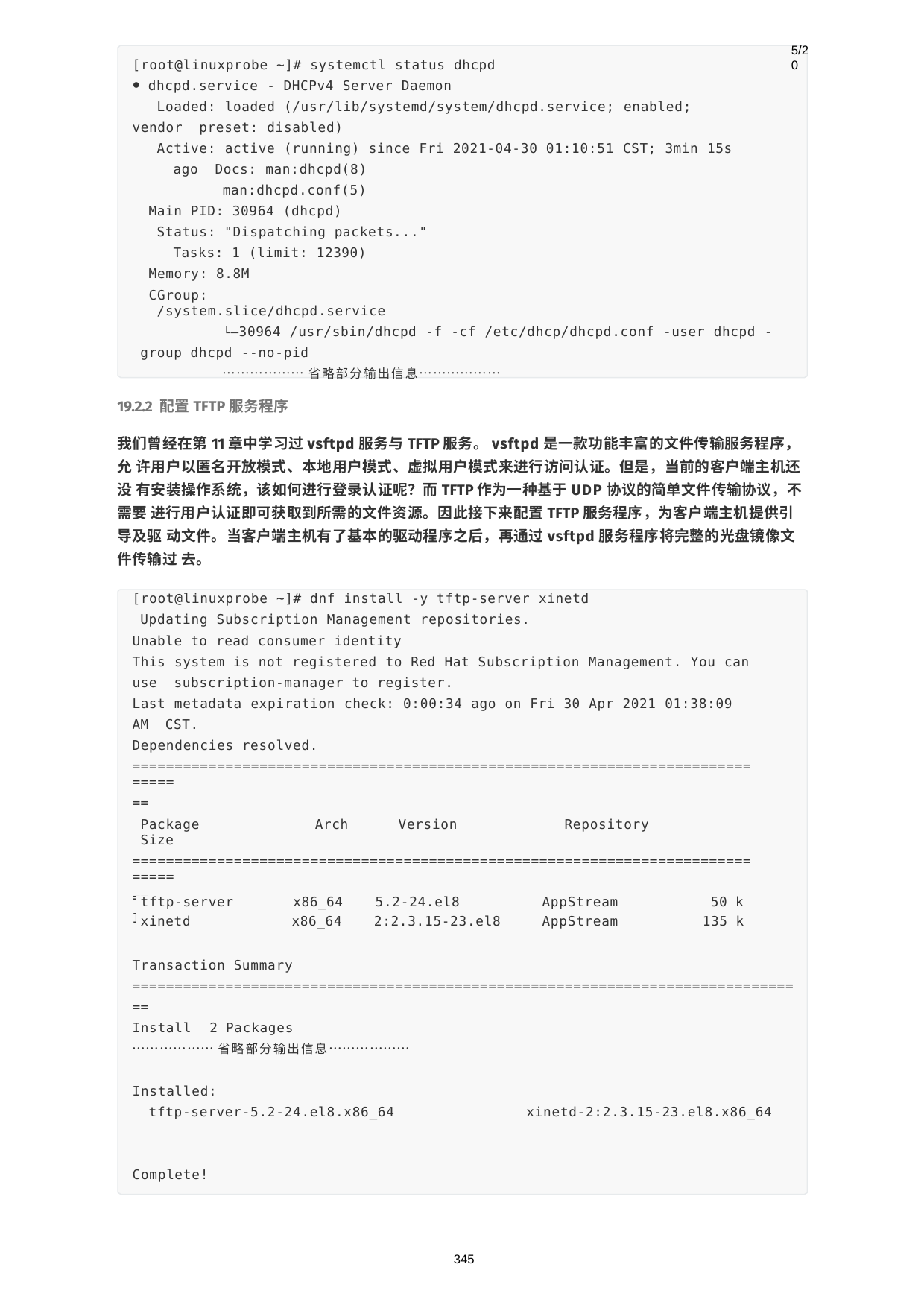

5/20

[root@linuxprobe ~]# systemctl status dhcpd
dhcpd.service - DHCPv4 Server Daemon
Loaded: loaded (/usr/lib/systemd/system/dhcpd.service; enabled; vendor  preset: disabled)
Active: active (running) since Fri 2021-04-30 01:10:51 CST; 3min 15s ago  Docs: man:dhcpd(8)
man:dhcpd.conf(5)  Main PID: 30964 (dhcpd)
Status: "Dispatching packets..."  Tasks: 1 (limit: 12390)
Memory: 8.8M
CGroup: /system.slice/dhcpd.service
└─30964 /usr/sbin/dhcpd -f -cf /etc/dhcp/dhcpd.conf -user dhcpd -  group dhcpd --no-pid
………………省略部分输出信息………………
19.2.2 配置TFTP服务程序
我们曾经在第11章中学习过vsftpd服务与TFTP服务。vsftpd是一款功能丰富的文件传输服务程序，允 许用户以匿名开放模式、本地用户模式、虚拟用户模式来进行访问认证。但是，当前的客户端主机还没 有安装操作系统，该如何进行登录认证呢？而TFTP作为一种基于UDP协议的简单文件传输协议，不需要 进行用户认证即可获取到所需的文件资源。因此接下来配置TFTP服务程序，为客户端主机提供引导及驱 动文件。当客户端主机有了基本的驱动程序之后，再通过vsftpd服务程序将完整的光盘镜像文件传输过 去。

[root@linuxprobe ~]# dnf install -y tftp-server xinetd  Updating Subscription Management repositories.
Unable to read consumer identity
This system is not registered to Red Hat Subscription Management. You can use  subscription-manager to register.
Last metadata expiration check: 0:00:34 ago on Fri 30 Apr 2021 01:38:09 AM  CST.
Dependencies resolved.
==============================================================================
==
Package	Arch	Version	Repository	Size
==============================================================================
==
Installing:

| tftp-server | x86\_64 | 5.2-24.el8 | AppStream | 50 k |
| --- | --- | --- | --- | --- |
| xinetd | x86\_64 | 2:2.3.15-23.el8 | AppStream | 135 k |
Transaction Summary
==============================================================================
==
Install	2 Packages
………………省略部分输出信息………………
Installed:
tftp-server-5.2-24.el8.x86_64
xinetd-2:2.3.15-23.el8.x86_64
Complete!
345